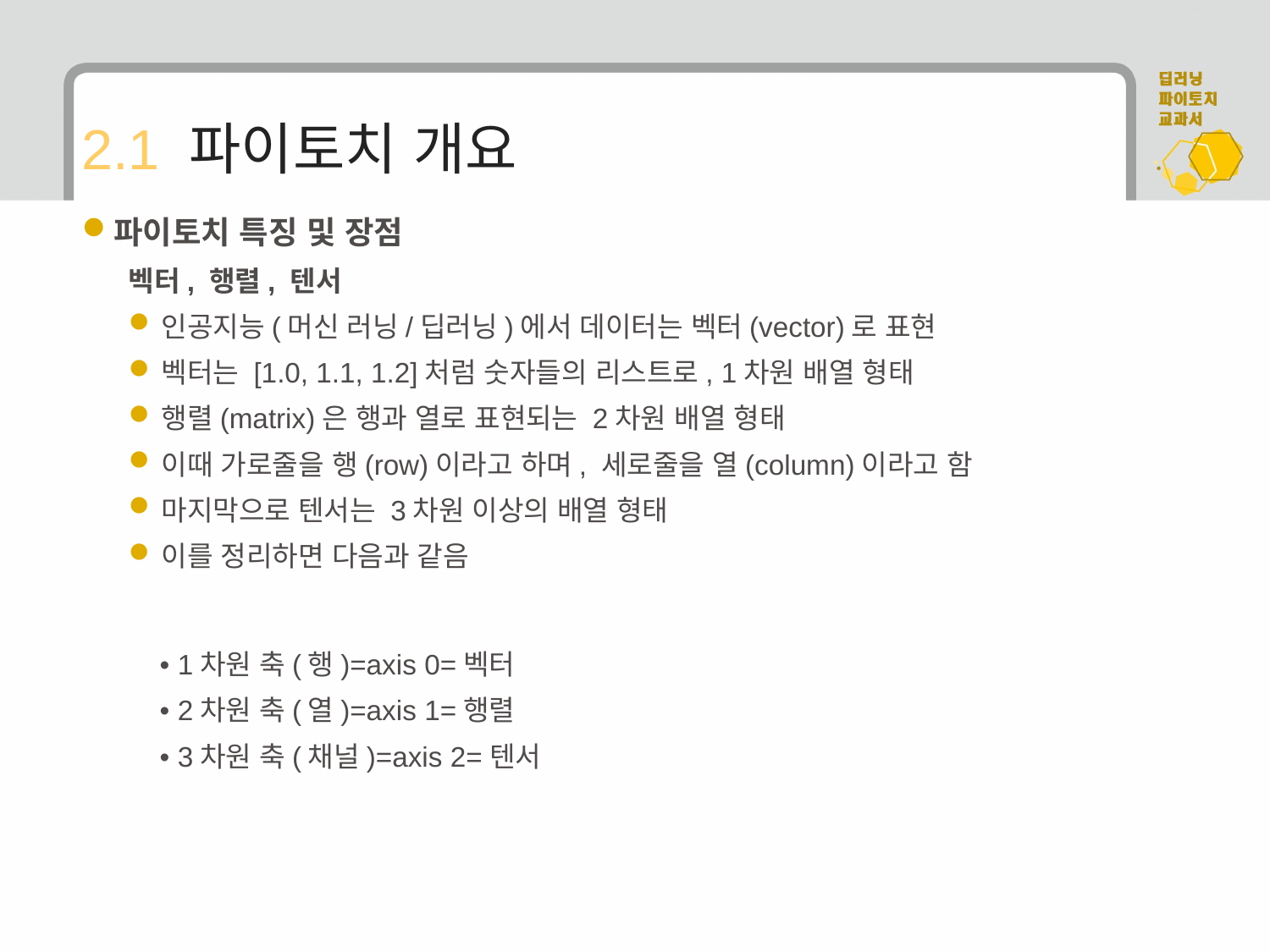

# 2.1 파이토치 개요
파이토치 특징 및 장점
벡터, 행렬, 텐서
인공지능(머신 러닝/딥러닝)에서 데이터는 벡터(vector)로 표현
벡터는 [1.0, 1.1, 1.2]처럼 숫자들의 리스트로, 1차원 배열 형태
행렬(matrix)은 행과 열로 표현되는 2차원 배열 형태
이때 가로줄을 행(row)이라고 하며, 세로줄을 열(column)이라고 함
마지막으로 텐서는 3차원 이상의 배열 형태
이를 정리하면 다음과 같음

    • 1차원 축(행)=axis 0=벡터
    • 2차원 축(열)=axis 1=행렬
    • 3차원 축(채널)=axis 2=텐서